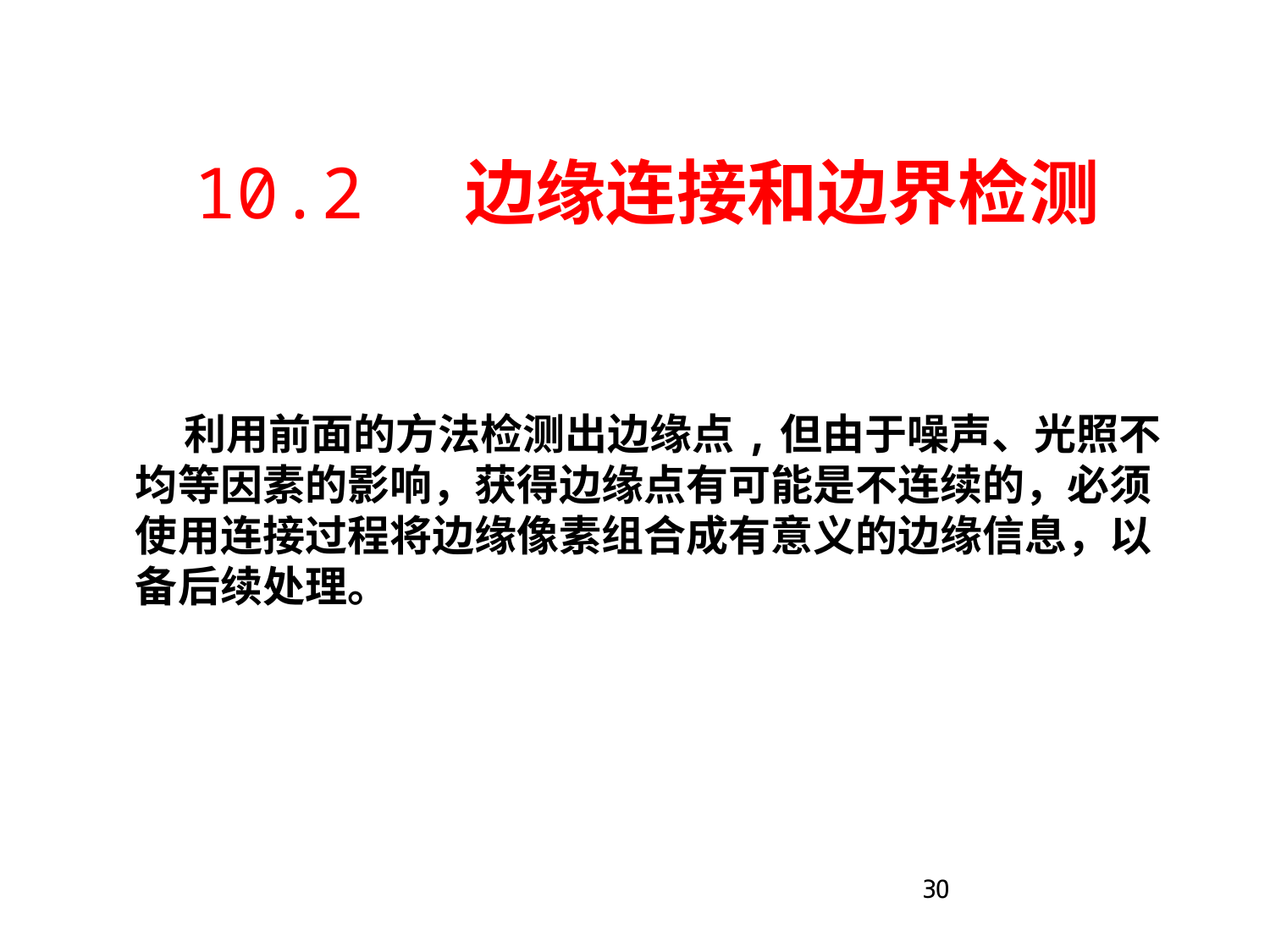

10.2  边缘连接和边界检测
    利用前面的方法检测出边缘点,但由于噪声、光照不均等因素的影响，获得边缘点有可能是不连续的，必须使用连接过程将边缘像素组合成有意义的边缘信息，以备后续处理。
30